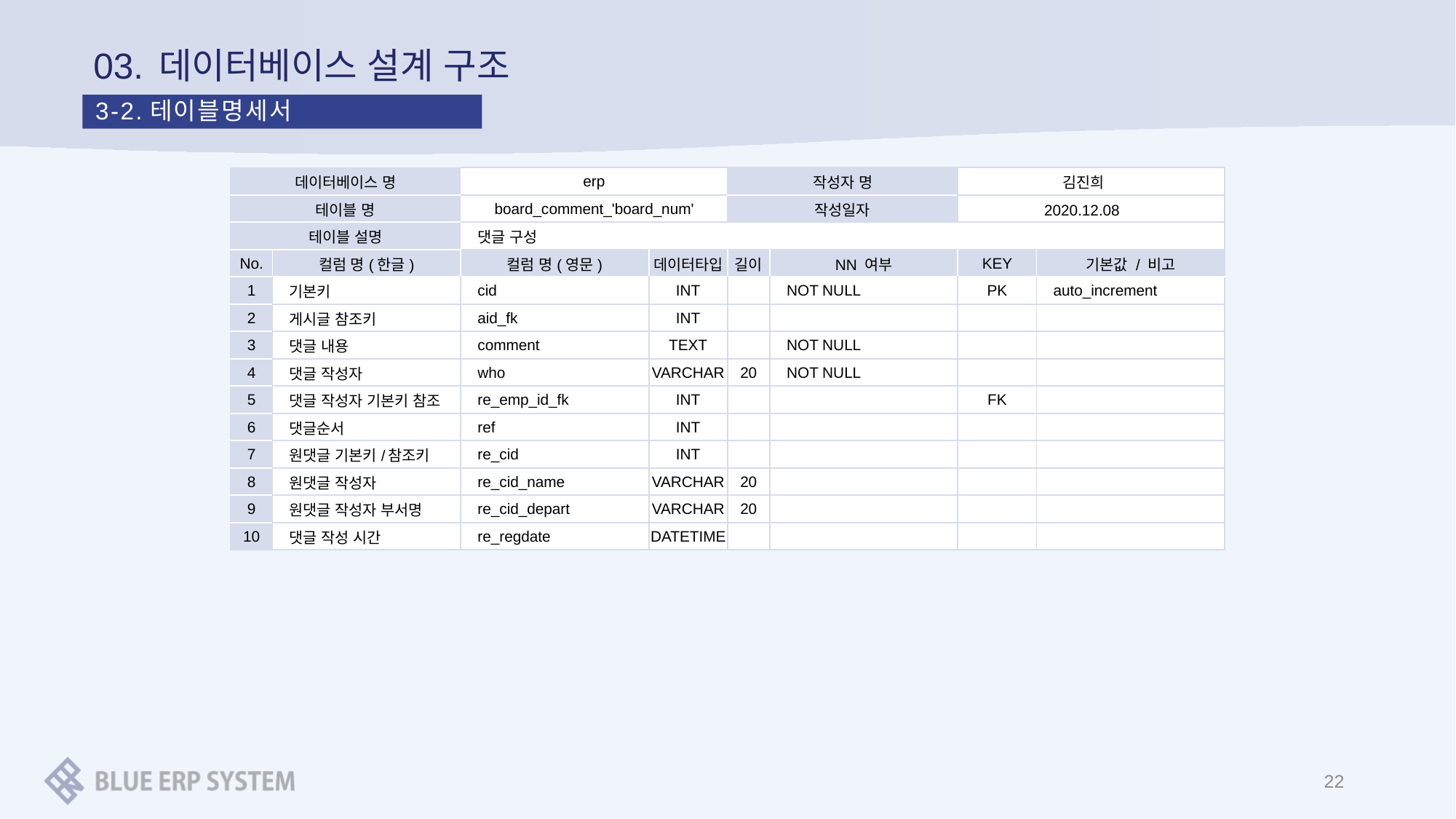

# 03. 데이터베이스 설계 구조
3-2.테이블명세서
| 데이터베이스 명 |  | erp |  | 작성자 명 |  | 김진희 |  |
| --- | --- | --- | --- | --- | --- | --- | --- |
| 테이블 명 |  | board\_comment\_'board\_num' |  | 작성일자 |  | 2020.12.08 |  |
| 테이블 설명 |  | 댓글 구성 |  |  |  |  |  |
| No. | 컬럼 명(한글) | 컬럼 명(영문) | 데이터타입 | 길이 | NN 여부 | KEY | 기본값 / 비고 |
| 1 | 기본키 | cid | INT |  | NOT NULL | PK | auto\_increment |
| 2 | 게시글 참조키 | aid\_fk | INT |  |  |  |  |
| 3 | 댓글 내용 | comment | TEXT |  | NOT NULL |  |  |
| 4 | 댓글 작성자 | who | VARCHAR | 20 | NOT NULL |  |  |
| 5 | 댓글 작성자 기본키 참조 | re\_emp\_id\_fk | INT |  |  | FK |  |
| 6 | 댓글순서 | ref | INT |  |  |  |  |
| 7 | 원댓글 기본키/참조키 | re\_cid | INT |  |  |  |  |
| 8 | 원댓글 작성자 | re\_cid\_name | VARCHAR | 20 |  |  |  |
| 9 | 원댓글 작성자 부서명 | re\_cid\_depart | VARCHAR | 20 |  |  |  |
| 10 | 댓글 작성 시간 | re\_regdate | DATETIME |  |  |  |  |
22